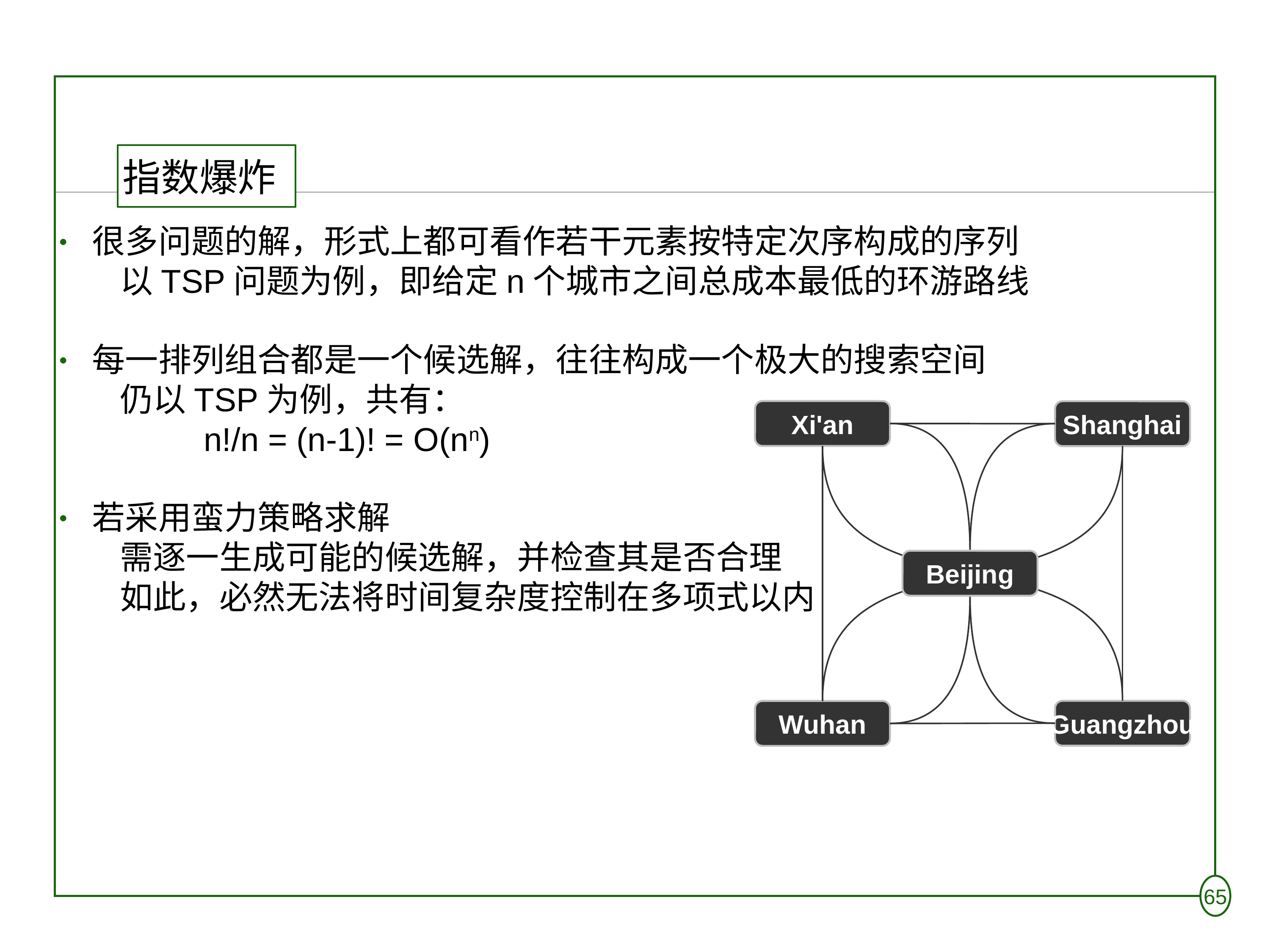

# 指数爆炸
很多问题的解，形式上都可看作若干元素按特定次序构成的序列
	以TSP问题为例，即给定n个城市之间总成本最低的环游路线
每一排列组合都是一个候选解，往往构成一个极大的搜索空间
	仍以TSP为例，共有：
			n!/n = (n-1)! = O(nn)
若采用蛮力策略求解
	需逐一生成可能的候选解，并检查其是否合理
	如此，必然无法将时间复杂度控制在多项式以内
Xi'an
Shanghai
Beijing
Guangzhou
Wuhan